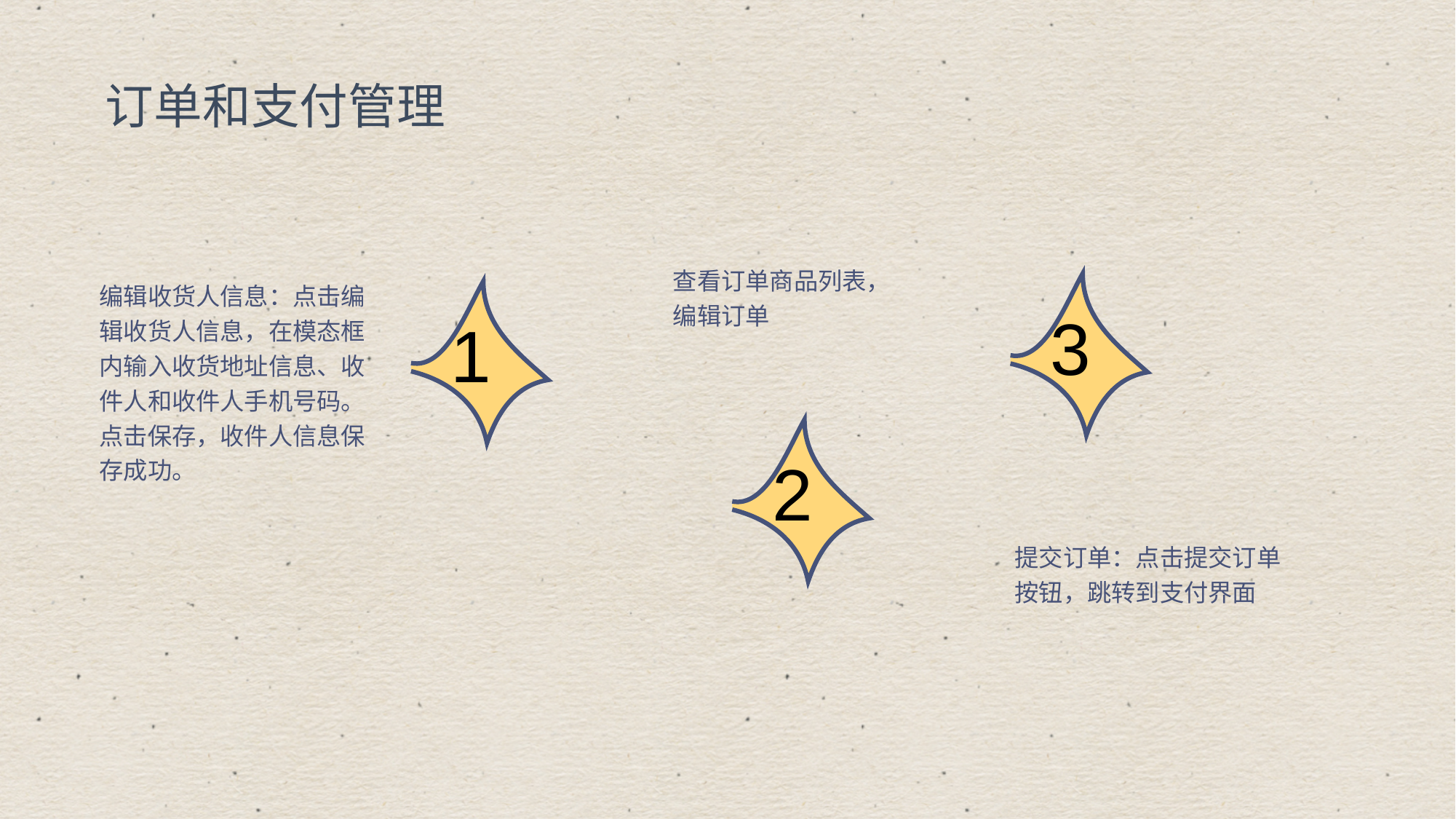

订单和支付管理
查看订单商品列表，
编辑订单
编辑收货人信息：点击编辑收货人信息，在模态框内输入收货地址信息、收件人和收件人手机号码。点击保存，收件人信息保存成功。

3

1

2
提交订单：点击提交订单按钮，跳转到支付界面